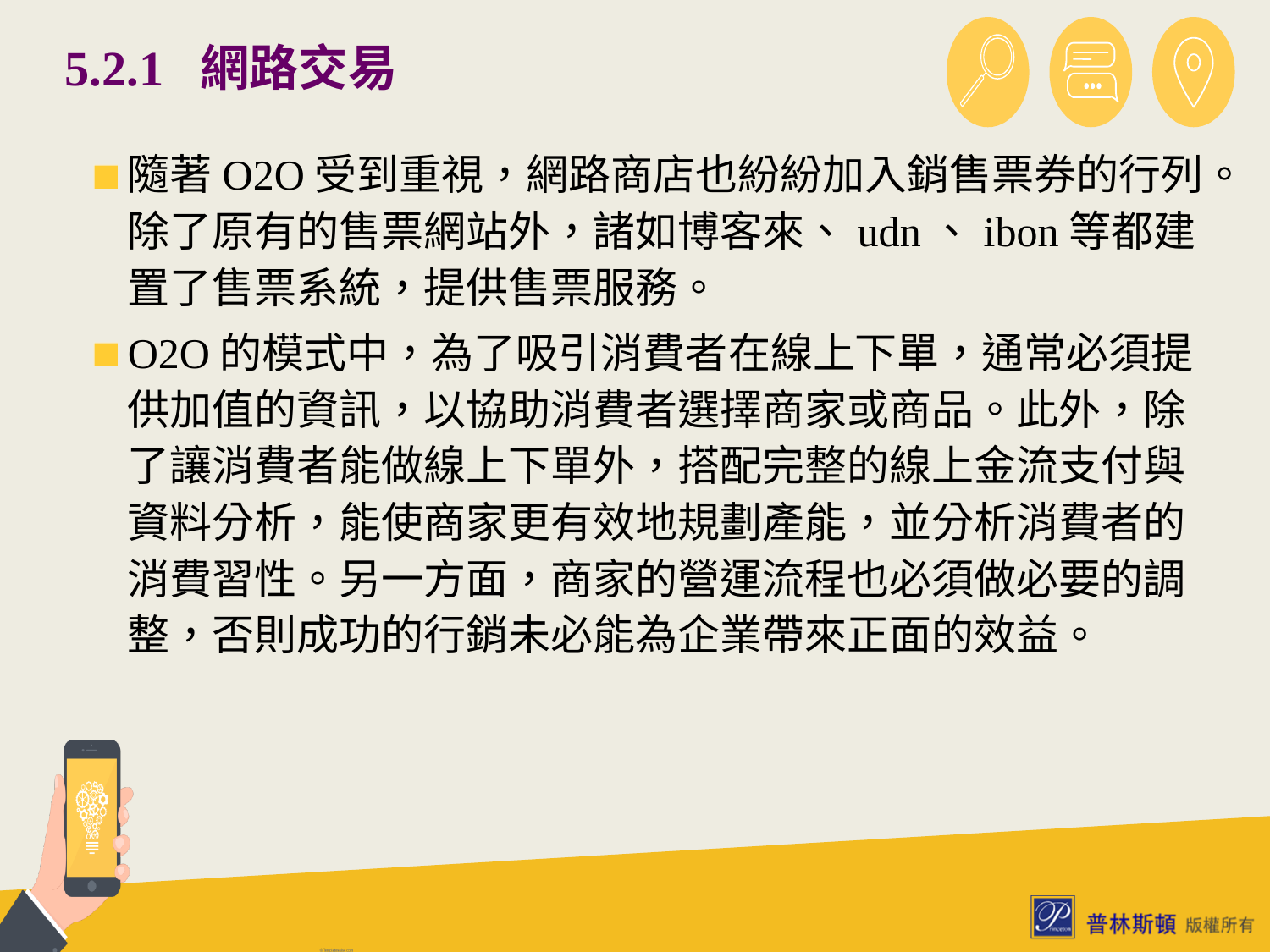

# 5.2.1  網路交易
隨著O2O受到重視，網路商店也紛紛加入銷售票券的行列。除了原有的售票網站外，諸如博客來、udn、ibon等都建置了售票系統，提供售票服務。
O2O的模式中，為了吸引消費者在線上下單，通常必須提供加值的資訊，以協助消費者選擇商家或商品。此外，除了讓消費者能做線上下單外，搭配完整的線上金流支付與資料分析，能使商家更有效地規劃產能，並分析消費者的消費習性。另一方面，商家的營運流程也必須做必要的調整，否則成功的行銷未必能為企業帶來正面的效益。